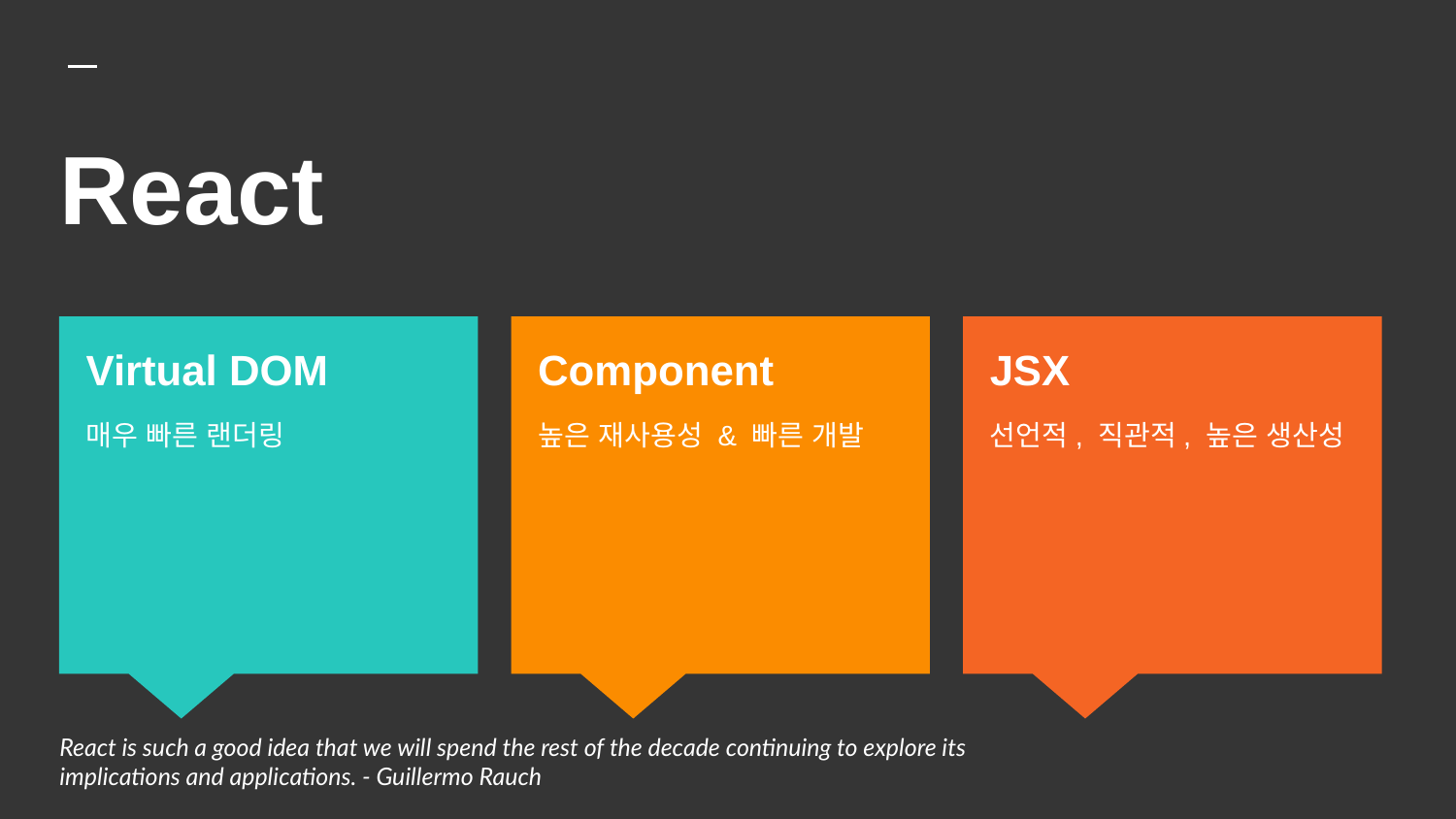

# React

Virtual DOM
매우 빠른 랜더링
Component
높은 재사용성 & 빠른 개발
JSX
선언적, 직관적, 높은 생산성
React is such a good idea that we will spend the rest of the decade continuing to explore its implications and applications. - Guillermo Rauch